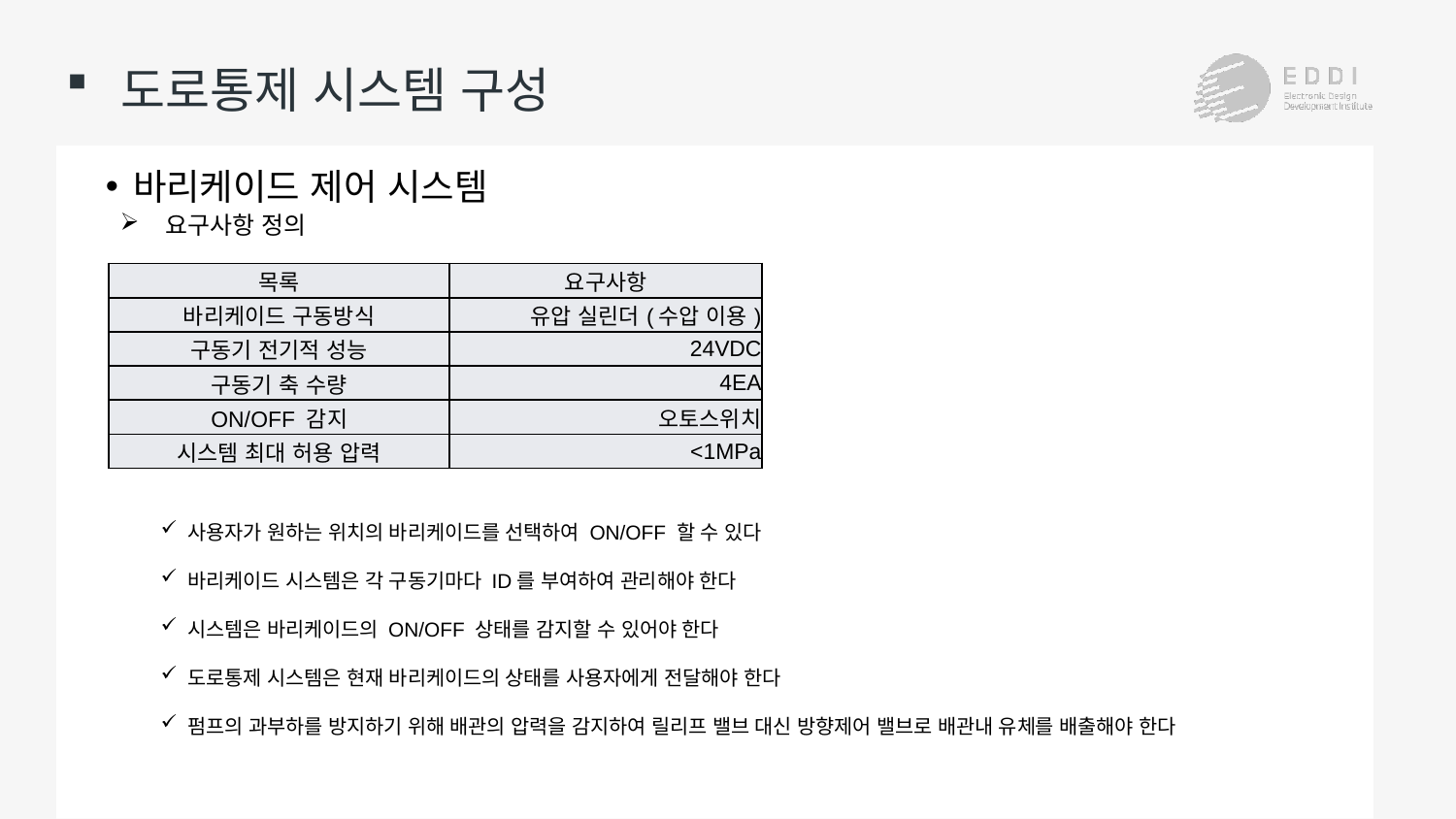

# 도로통제 시스템 구성
바리케이드 제어 시스템
요구사항 정의
| 목록 | 요구사항 |
| --- | --- |
| 바리케이드 구동방식 | 유압 실린더(수압 이용) |
| 구동기 전기적 성능 | 24VDC |
| 구동기 축 수량 | 4EA |
| ON/OFF 감지 | 오토스위치 |
| 시스템 최대 허용 압력 | <1MPa |
사용자가 원하는 위치의 바리케이드를 선택하여 ON/OFF 할 수 있다
바리케이드 시스템은 각 구동기마다 ID를 부여하여 관리해야 한다
시스템은 바리케이드의 ON/OFF 상태를 감지할 수 있어야 한다
도로통제 시스템은 현재 바리케이드의 상태를 사용자에게 전달해야 한다
펌프의 과부하를 방지하기 위해 배관의 압력을 감지하여 릴리프 밸브 대신 방향제어 밸브로 배관내 유체를 배출해야 한다